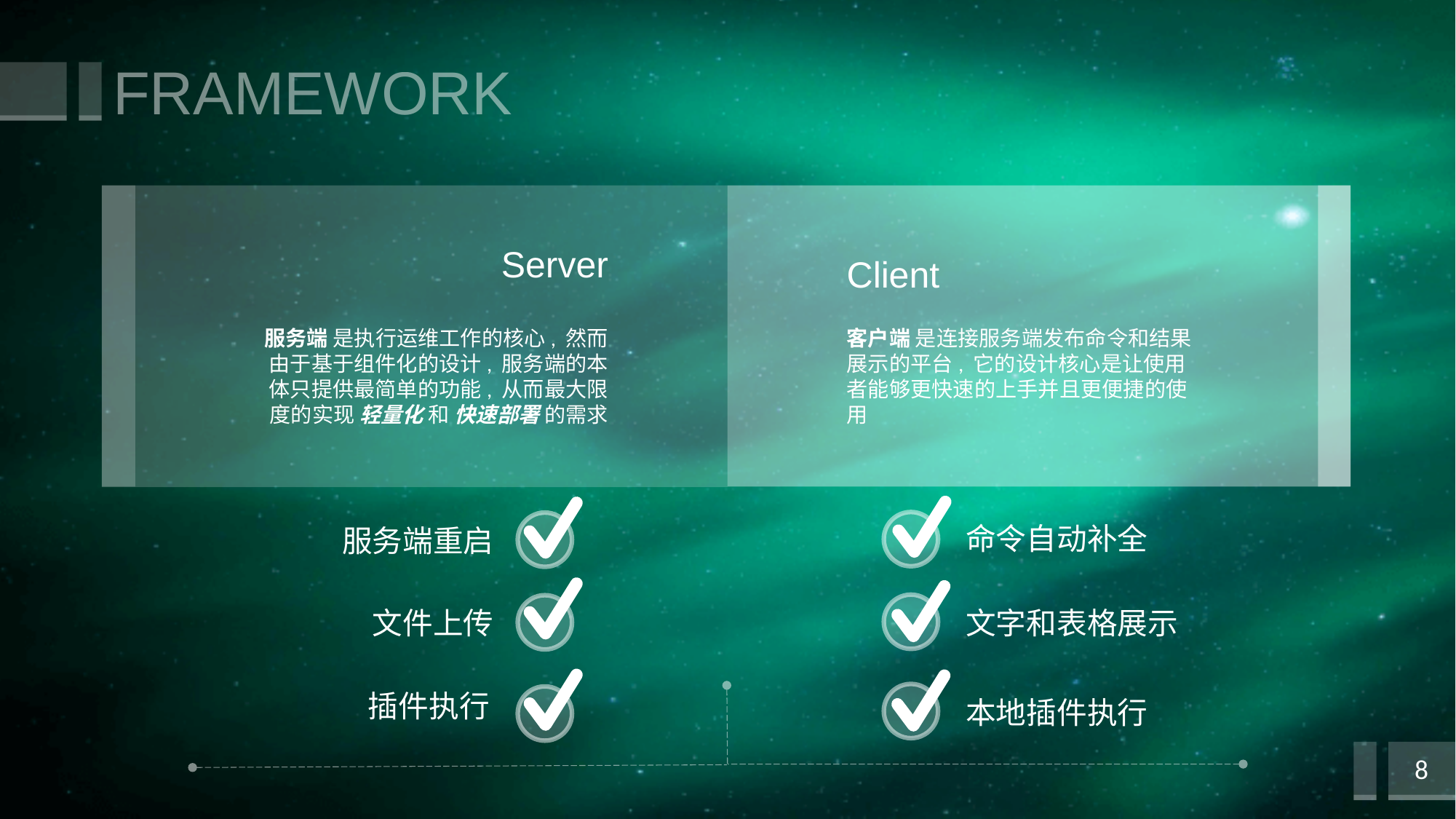

# FRAMEWORK

Server
Client
服务端 是执行运维工作的核心, 然而由于基于组件化的设计, 服务端的本体只提供最简单的功能, 从而最大限度的实现 轻量化 和 快速部署 的需求
客户端 是连接服务端发布命令和结果展示的平台, 它的设计核心是让使用者能够更快速的上手并且更便捷的使用

命令自动补全
服务端重启

文件上传
文字和表格展示

插件执行

本地插件执行